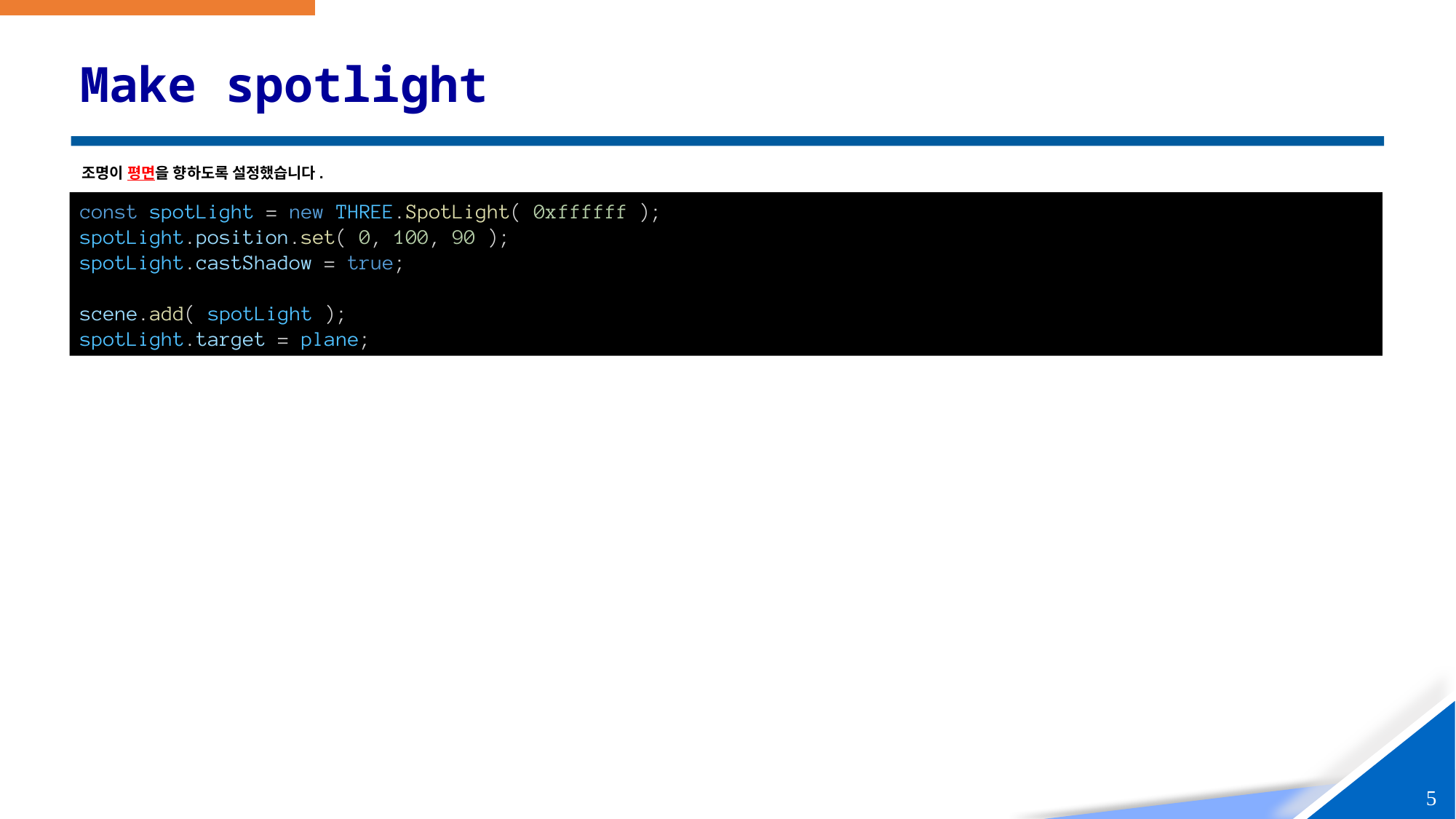

# Make spotlight
조명이 평면을 향하도록 설정했습니다.
const spotLight = new THREE.SpotLight( 0xffffff );
spotLight.position.set( 0, 100, 90 );
spotLight.castShadow = true;

scene.add( spotLight );
spotLight.target = plane;
5